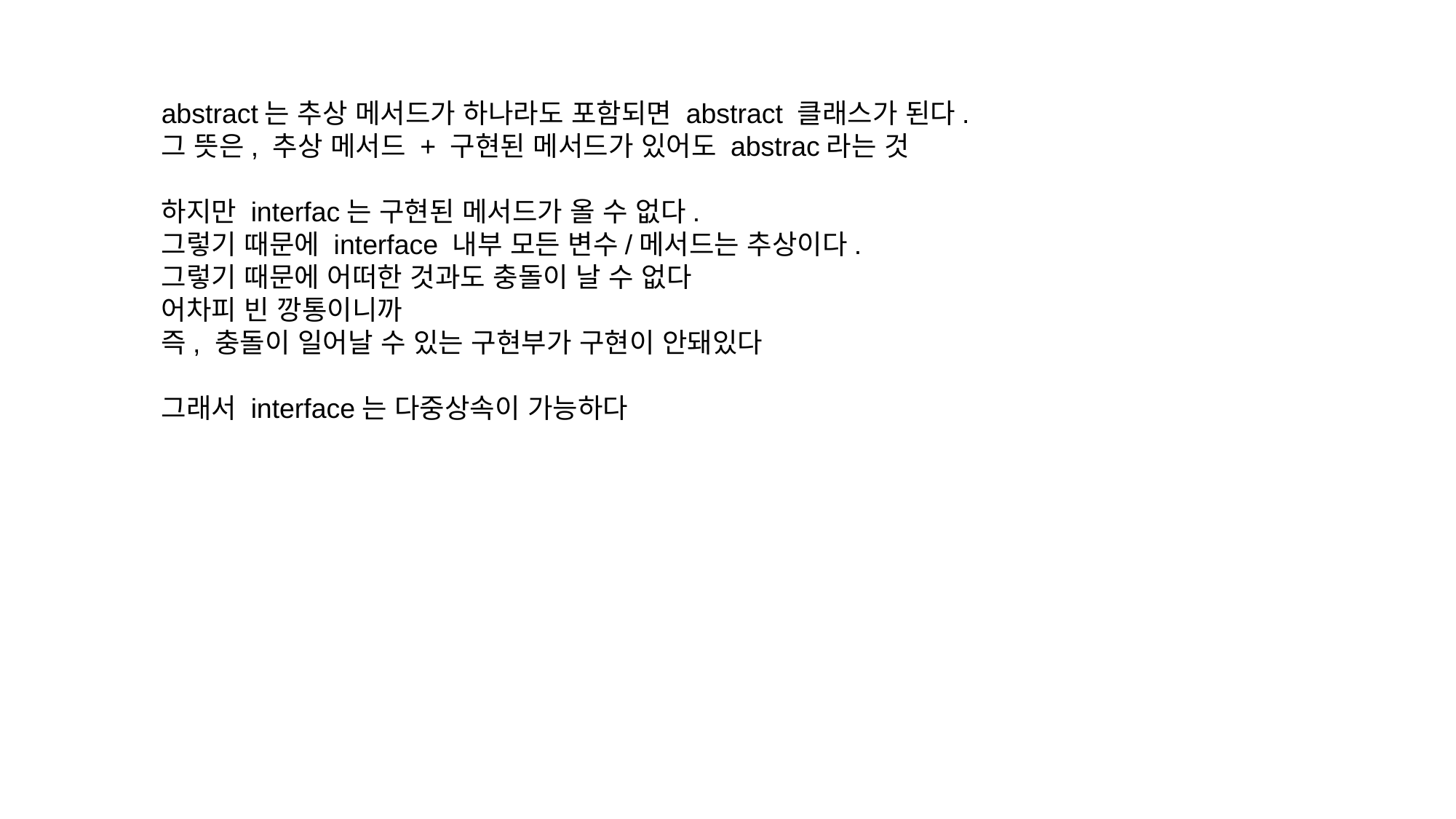

abstract는 추상 메서드가 하나라도 포함되면 abstract 클래스가 된다.
그 뜻은, 추상 메서드 + 구현된 메서드가 있어도 abstrac라는 것

하지만 interfac는 구현된 메서드가 올 수 없다.
그렇기 때문에 interface 내부 모든 변수/메서드는 추상이다.
그렇기 때문에 어떠한 것과도 충돌이 날 수 없다
어차피 빈 깡통이니까
즉, 충돌이 일어날 수 있는 구현부가 구현이 안돼있다

그래서 interface는 다중상속이 가능하다